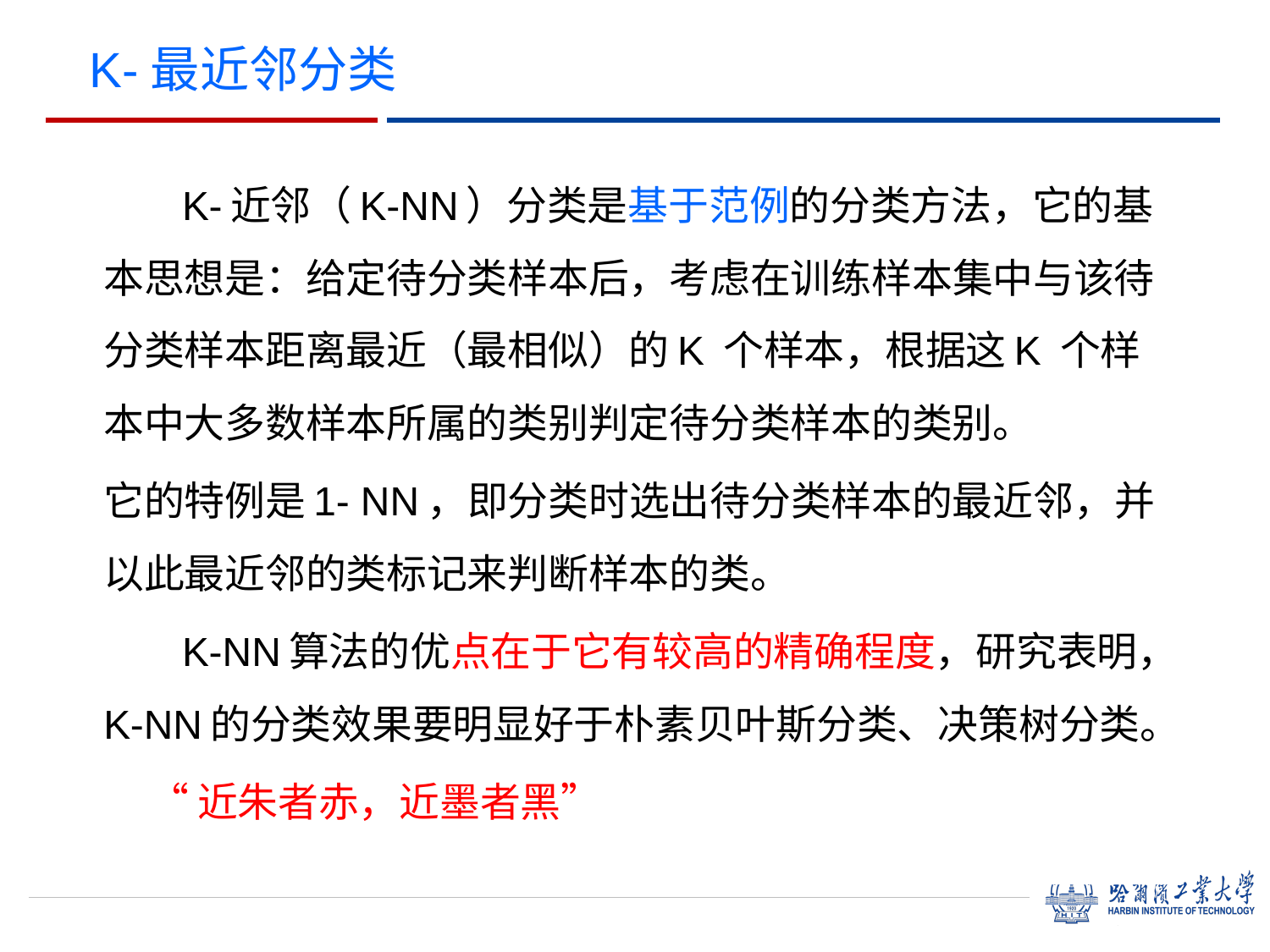

K-最近邻分类
       K-近邻（K-NN）分类是基于范例的分类方法，它的基本思想是：给定待分类样本后，考虑在训练样本集中与该待分类样本距离最近（最相似）的K 个样本，根据这K 个样本中大多数样本所属的类别判定待分类样本的类别。
它的特例是1- NN，即分类时选出待分类样本的最近邻，并以此最近邻的类标记来判断样本的类。
       K-NN算法的优点在于它有较高的精确程度，研究表明，K-NN的分类效果要明显好于朴素贝叶斯分类、决策树分类。
     “近朱者赤，近墨者黑”